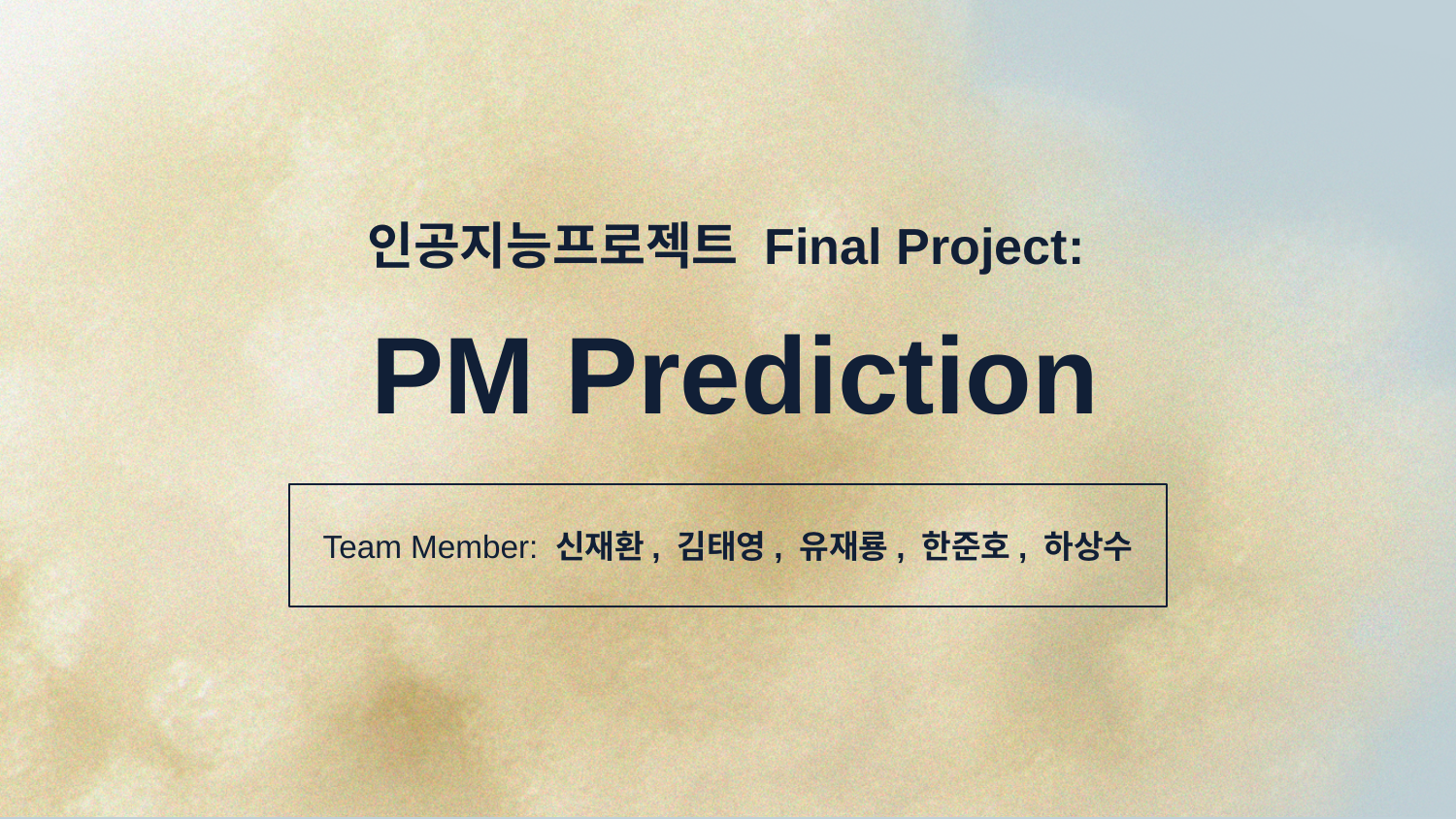

# 인공지능프로젝트 Final Project: PM Prediction
Team Member: 신재환, 김태영, 유재룡, 한준호, 하상수